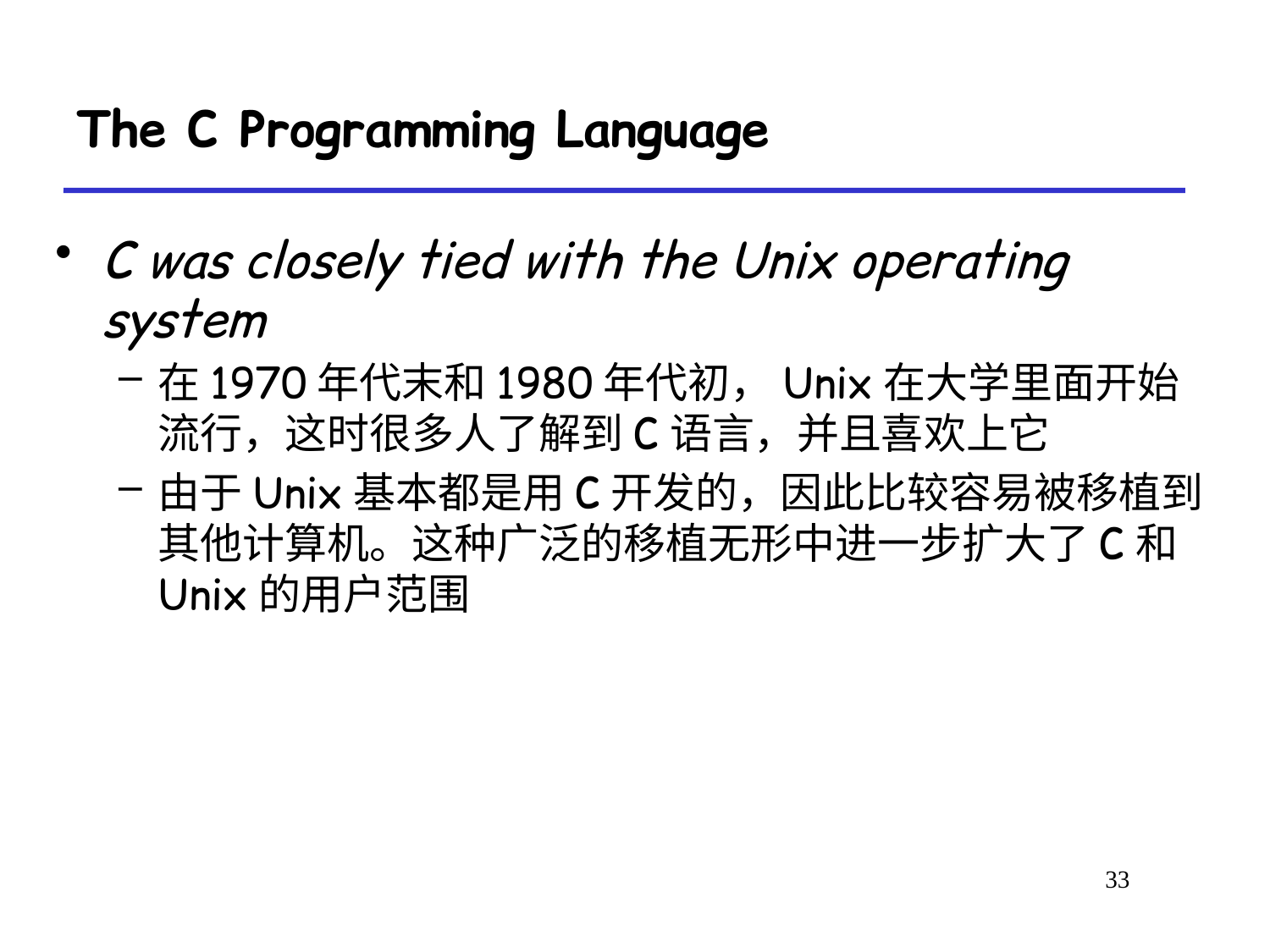

# The C Programming Language
C was closely tied with the Unix operating system
在1970年代末和1980年代初，Unix在大学里面开始流行，这时很多人了解到C语言，并且喜欢上它
由于Unix基本都是用C开发的，因此比较容易被移植到其他计算机。这种广泛的移植无形中进一步扩大了C和Unix的用户范围
33